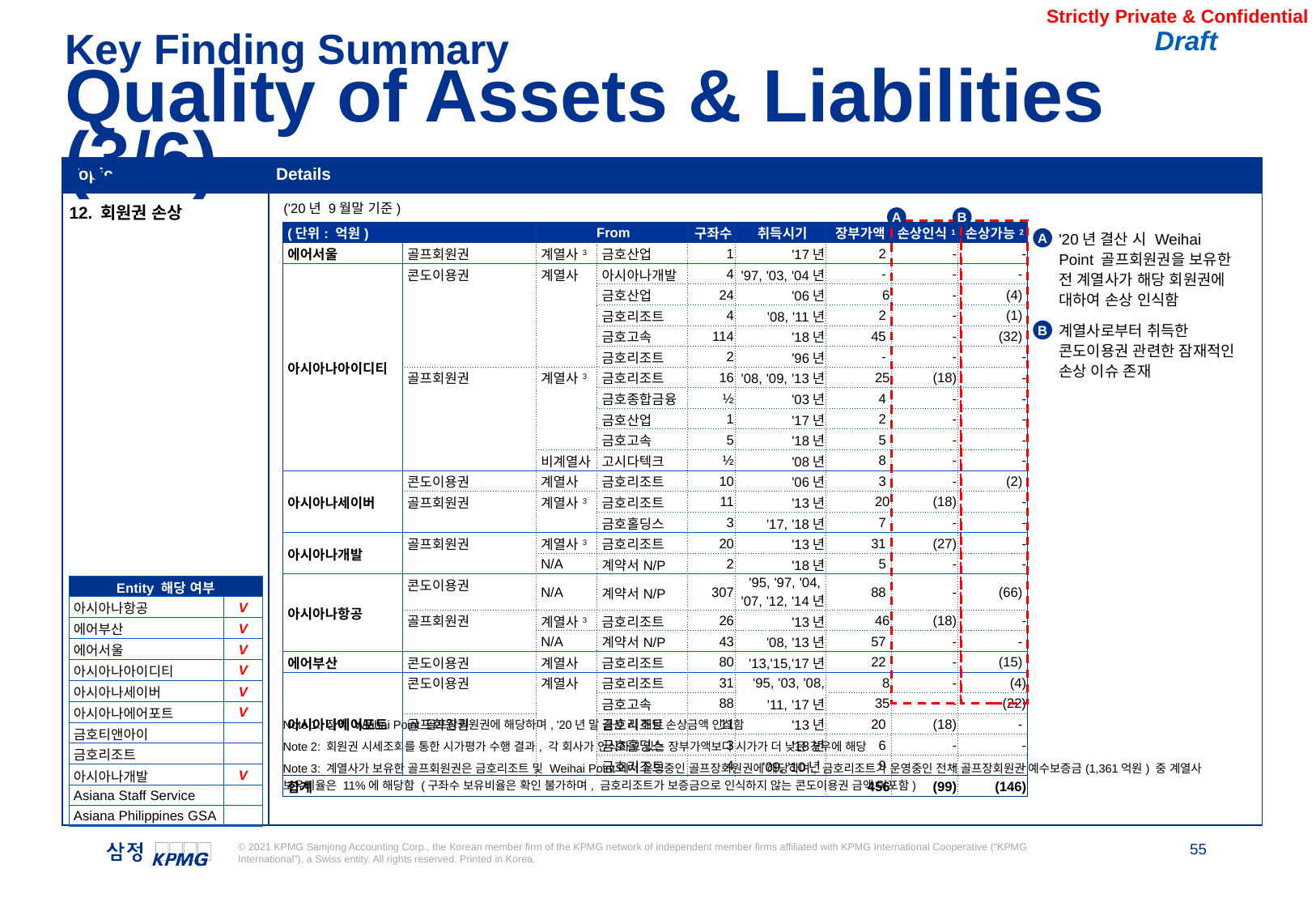

Key Finding Summary
Quality of Assets & Liabilities (3/6)
| Topic | Details |
| --- | --- |
| 12. 회원권 손상 |  |
('20년 9월말 기준)
A
B

| (단위: 억원) |  | From |  | 구좌수 | 취득시기 | 장부가액 | 손상인식1 | 손상가능2 |
| --- | --- | --- | --- | --- | --- | --- | --- | --- |
| 에어서울 | 골프회원권 | 계열사3 | 금호산업 | 1 | '17년 | 2 | - | - |
| 아시아나아이디티 | 콘도이용권 | 계열사 | 아시아나개발 | 4 | '97, '03, '04년 | - | - | - |
|  |  |  | 금호산업 | 24 | '06년 | 6 | - | (4) |
|  |  |  | 금호리조트 | 4 | '08, '11년 | 2 | - | (1) |
|  |  |  | 금호고속 | 114 | '18년 | 45 | - | (32) |
|  |  |  | 금호리조트 | 2 | '96년 | - | - | - |
|  | 골프회원권 | 계열사3 | 금호리조트 | 16 | '08, '09, '13년 | 25 | (18) | - |
|  |  |  | 금호종합금융 | ½ | '03년 | 4 | - | - |
|  |  |  | 금호산업 | 1 | '17년 | 2 | - | - |
|  |  |  | 금호고속 | 5 | '18년 | 5 | - | - |
|  |  | 비계열사 | 고시다텍크 | ½ | '08년 | 8 | - | - |
| 아시아나세이버 | 콘도이용권 | 계열사 | 금호리조트 | 10 | '06년 | 3 | - | (2) |
|  | 골프회원권 | 계열사3 | 금호리조트 | 11 | '13년 | 20 | (18) | - |
|  |  |  | 금호홀딩스 | 3 | '17, '18년 | 7 | - | - |
| 아시아나개발 | 골프회원권 | 계열사3 | 금호리조트 | 20 | '13년 | 31 | (27) | - |
|  |  | N/A | 계약서N/P | 2 | '18년 | 5 | - | - |
| 아시아나항공 | 콘도이용권 | N/A | 계약서N/P | 307 | '95, '97, '04, '07, '12, '14년 | 88 | - | (66) |
|  | 골프회원권 | 계열사3 | 금호리조트 | 26 | '13년 | 46 | (18) | - |
|  |  | N/A | 계약서N/P | 43 | '08, '13년 | 57 | - | - |
| 에어부산 | 콘도이용권 | 계열사 | 금호리조트 | 80 | '13,'15,'17년 | 22 | - | (15) |
| 아시아나에어포트 | 콘도이용권 | 계열사 | 금호리조트 | 31 | '95, '03, '08, | 8 | - | (4) |
|  |  |  | 금호고속 | 88 | '11, '17년 | 35 | - | (22) |
|  | 골프회원권 |  | 금호리조트 | 11 | '13년 | 20 | (18) | - |
|  |  |  | 금호홀딩스 | 3 | '18년 | 6 | - | - |
|  |  |  | 금호리조트 | 4 | '09, '10년 | 9 | - | - |
| 합계 |  |  |  |  |  | 456 | (99) | (146) |
| '20년 결산 시 Weihai Point 골프회원권을 보유한 전 계열사가 해당 회원권에 대하여 손상 인식함 계열사로부터 취득한 콘도이용권 관련한 잠재적인 손상 이슈 존재 |
| --- |
A
B
| Entity 해당 여부 |  |
| --- | --- |
| 아시아나항공 | V |
| 에어부산 | V |
| 에어서울 | V |
| 아시아나아이디티 | V |
| 아시아나세이버 | V |
| 아시아나에어포트 | V |
| 금호티앤아이 |  |
| 금호리조트 |  |
| 아시아나개발 | V |
| Asiana Staff Service |  |
| Asiana Philippines GSA |  |
| Note 1: 전액 Weihai Point 골프장회원권에 해당하며, '20년 말 결산 시 해당 손상금액 인식함 Note 2: 회원권 시세조회를 통한 시가평가 수행 결과, 각 회사가 인식하고 있는 장부가액보다 시가가 더 낮은 경우에 해당 Note 3: 계열사가 보유한 골프회원권은 금호리조트 및 Weihai Point에서 운영중인 골프장회원권에 해당하며, 금호리조트가 운영중인 전체 골프장회원권 예수보증금(1,361억원) 중 계열사 보유비율은 11%에 해당함 (구좌수 보유비율은 확인 불가하며, 금호리조트가 보증금으로 인식하지 않는 콘도이용권 금액 미포함) |
| --- |